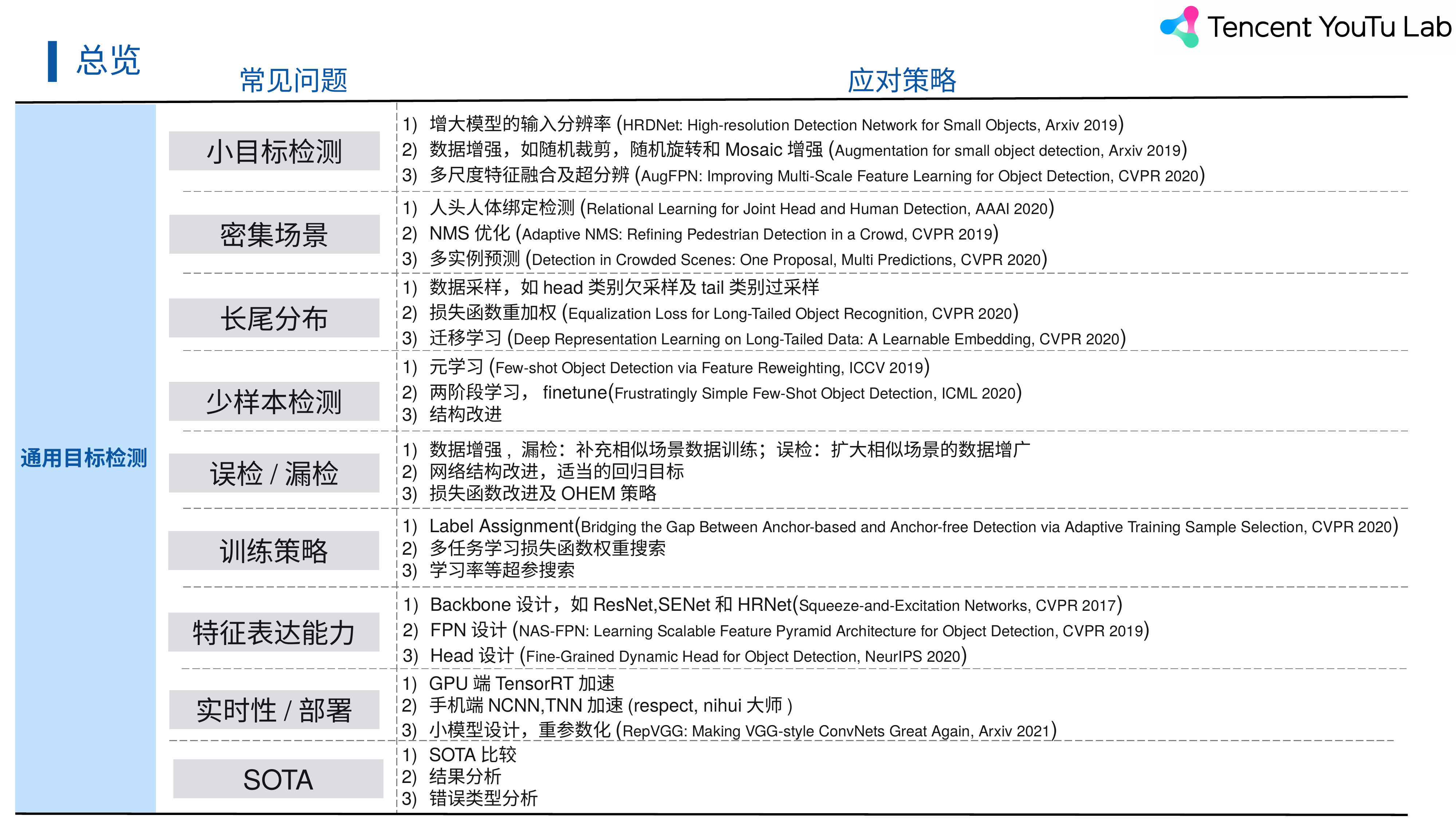

# 总览
常见问题
应对策略
通用目标检测
增大模型的输入分辨率(HRDNet: High-resolution Detection Network for Small Objects, Arxiv 2019)
数据增强，如随机裁剪，随机旋转和Mosaic增强(Augmentation for small object detection, Arxiv 2019)
多尺度特征融合及超分辨(AugFPN: Improving Multi-Scale Feature Learning for Object Detection, CVPR 2020)

小目标检测
人头人体绑定检测(Relational Learning for Joint Head and Human Detection, AAAI 2020)
NMS优化(Adaptive NMS: Refining Pedestrian Detection in a Crowd, CVPR 2019)
多实例预测(Detection in Crowded Scenes: One Proposal, Multi Predictions, CVPR 2020)

密集场景
数据采样，如head类别欠采样及tail类别过采样
损失函数重加权(Equalization Loss for Long-Tailed Object Recognition, CVPR 2020)
迁移学习(Deep Representation Learning on Long-Tailed Data: A Learnable Embedding, CVPR 2020)

长尾分布
元学习(Few-shot Object Detection via Feature Reweighting, ICCV 2019)
两阶段学习，finetune(Frustratingly Simple Few-Shot Object Detection, ICML 2020)
结构改进
少样本检测
数据增强, 漏检：补充相似场景数据训练；误检：扩大相似场景的数据增广
网络结构改进，适当的回归目标
损失函数改进及OHEM策略
误检/漏检
Label Assignment(Bridging the Gap Between Anchor-based and Anchor-free Detection via Adaptive Training Sample Selection, CVPR 2020)
多任务学习损失函数权重搜索
学习率等超参搜索

训练策略
Backbone设计，如ResNet,SENet和HRNet(Squeeze-and-Excitation Networks, CVPR 2017)
FPN设计(NAS-FPN: Learning Scalable Feature Pyramid Architecture for Object Detection, CVPR 2019)
Head设计(Fine-Grained Dynamic Head for Object Detection, NeurIPS 2020)

特征表达能力
GPU端TensorRT加速
手机端NCNN,TNN加速(respect, nihui大师)
小模型设计，重参数化(RepVGG: Making VGG-style ConvNets Great Again, Arxiv 2021)

实时性/部署
SOTA比较
结果分析
错误类型分析

SOTA